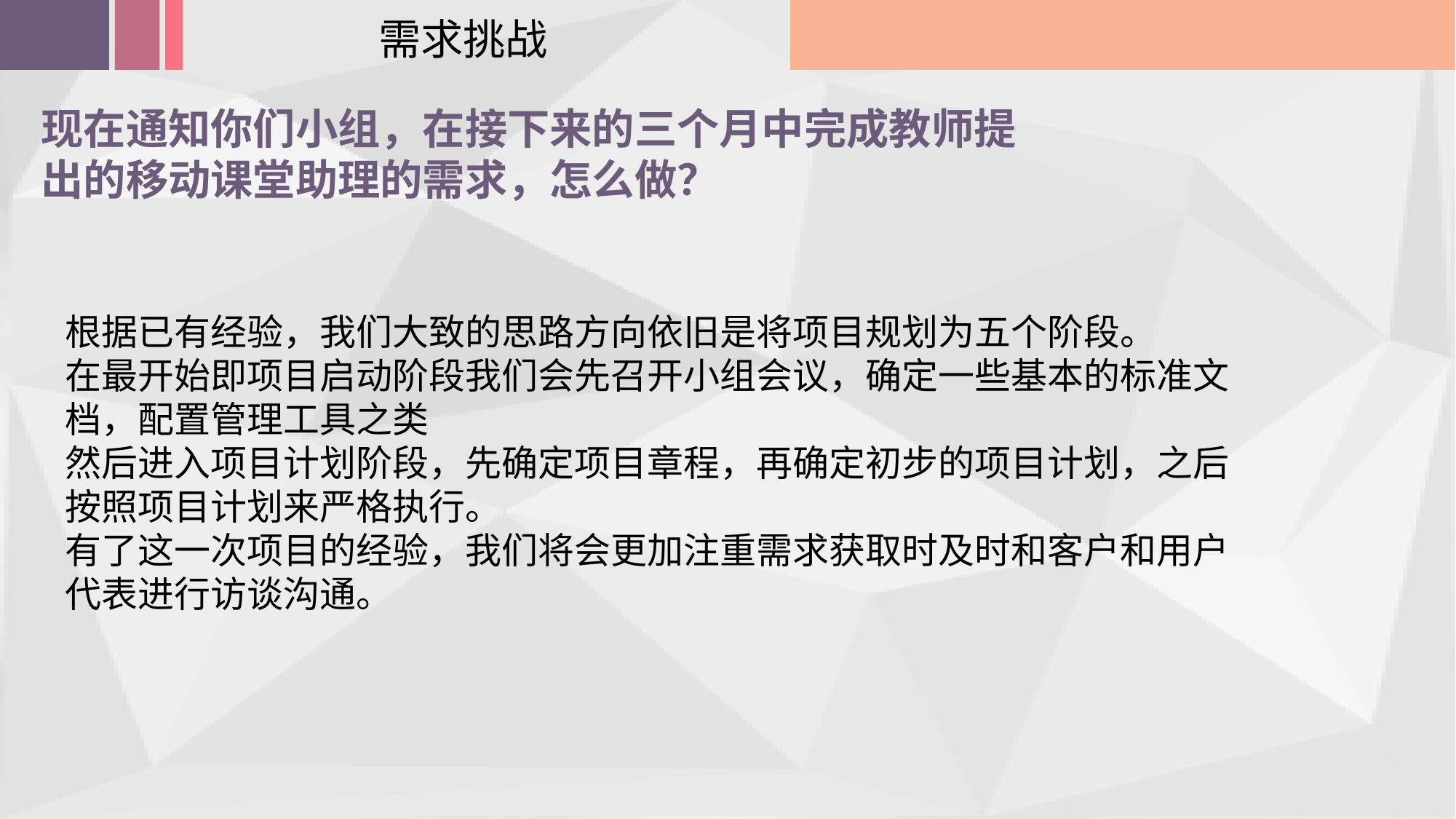

需求挑战
现在通知你们小组，在接下来的三个月中完成教师提出的移动课堂助理的需求，怎么做？
根据已有经验，我们大致的思路方向依旧是将项目规划为五个阶段。
在最开始即项目启动阶段我们会先召开小组会议，确定一些基本的标准文档，配置管理工具之类
然后进入项目计划阶段，先确定项目章程，再确定初步的项目计划，之后按照项目计划来严格执行。
有了这一次项目的经验，我们将会更加注重需求获取时及时和客户和用户代表进行访谈沟通。